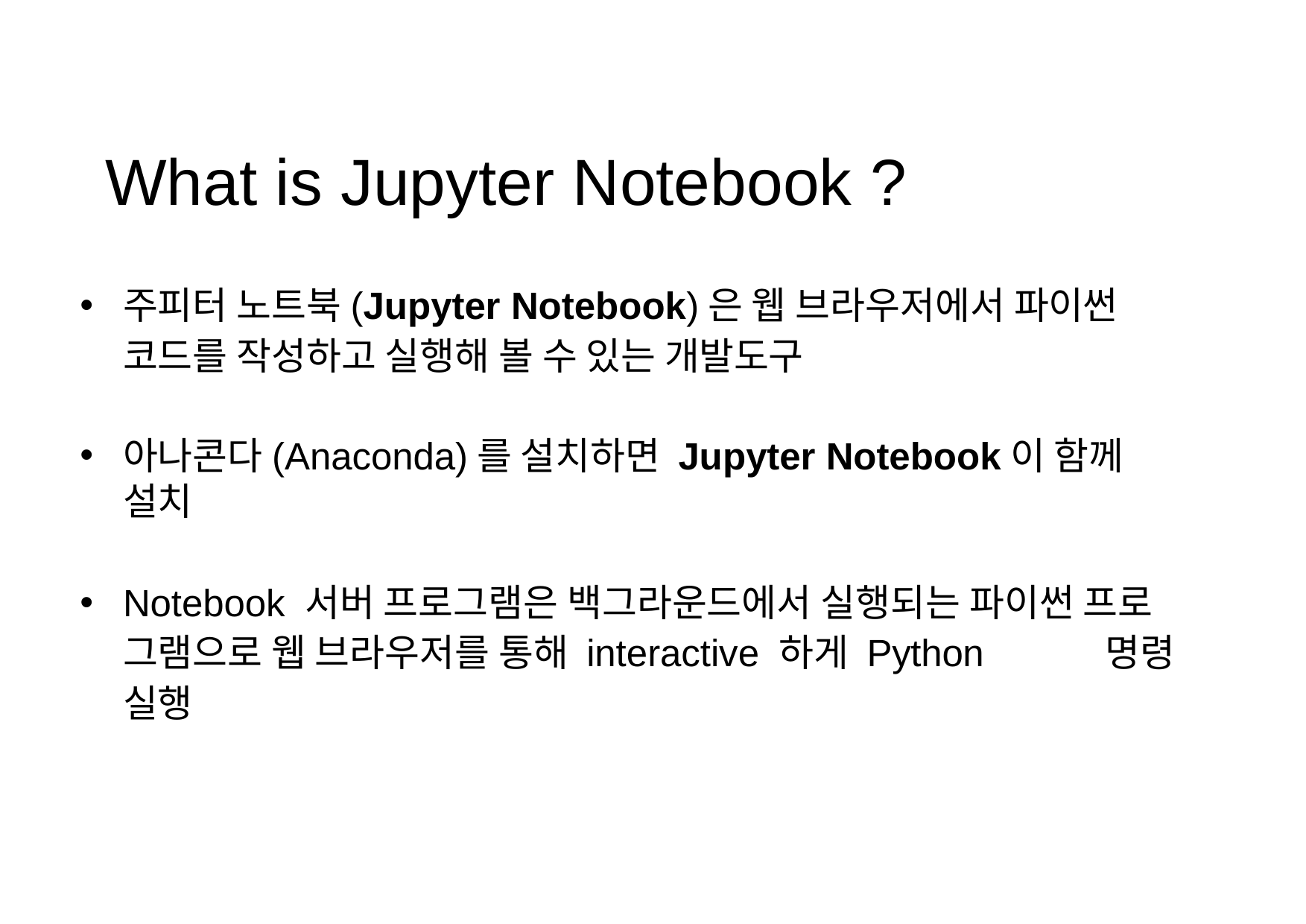

# What is Jupyter Notebook ?
주피터 노트북(Jupyter Notebook)은 웹 브라우저에서 파이썬 코드를 작성하고 실행해 볼 수 있는 개발도구

아나콘다(Anaconda)를 설치하면 Jupyter Notebook이 함께 설치

Notebook 서버 프로그램은 백그라운드에서 실행되는 파이썬 프로 그램으로 웹 브라우저를 통해 interactive 하게 Python	명령 실행